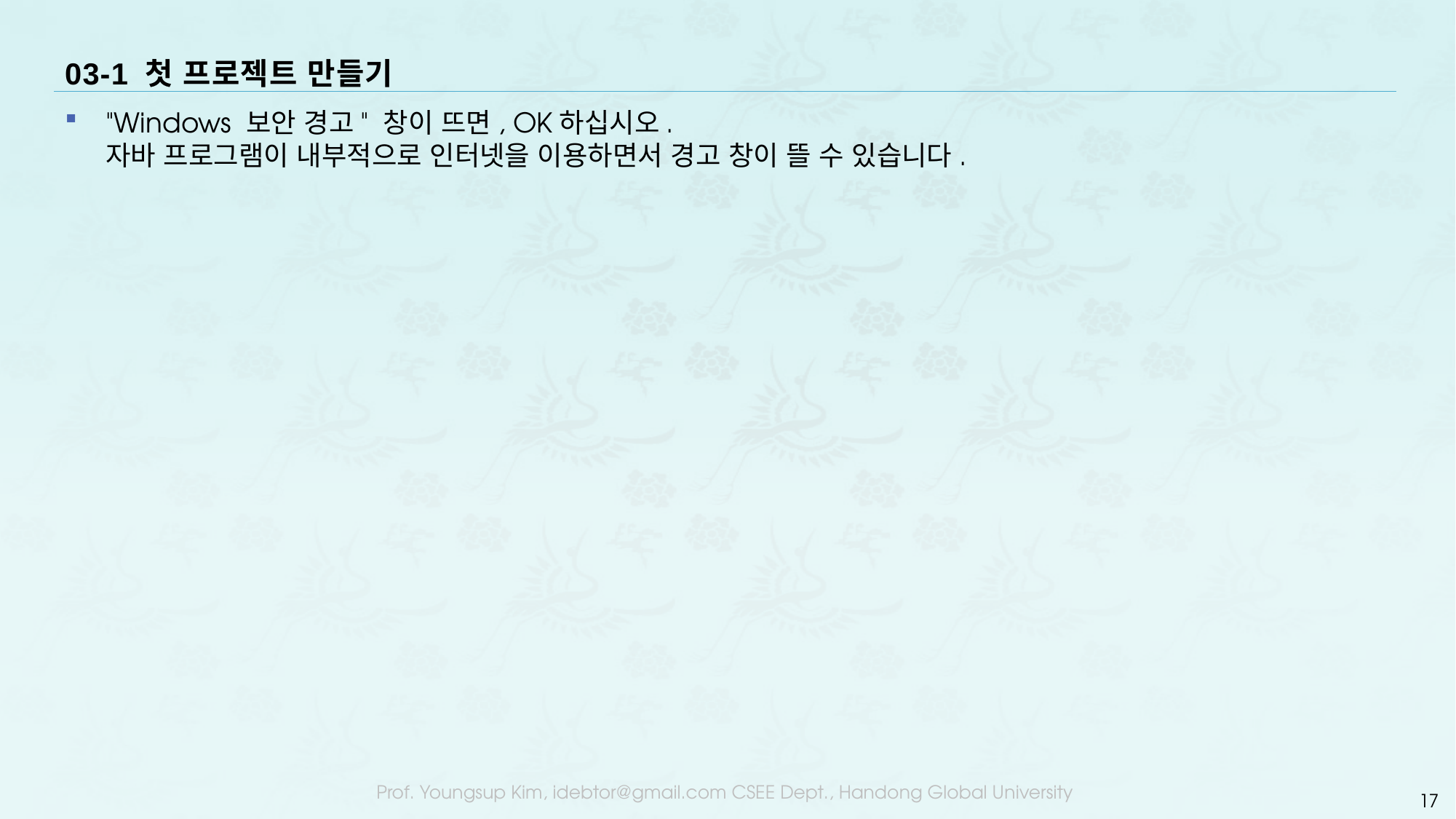

# 03-1 첫 프로젝트 만들기
"Windows 보안 경고" 창이 뜨면, OK하십시오.
자바 프로그램이 내부적으로 인터넷을 이용하면서 경고 창이 뜰 수 있습니다.

17